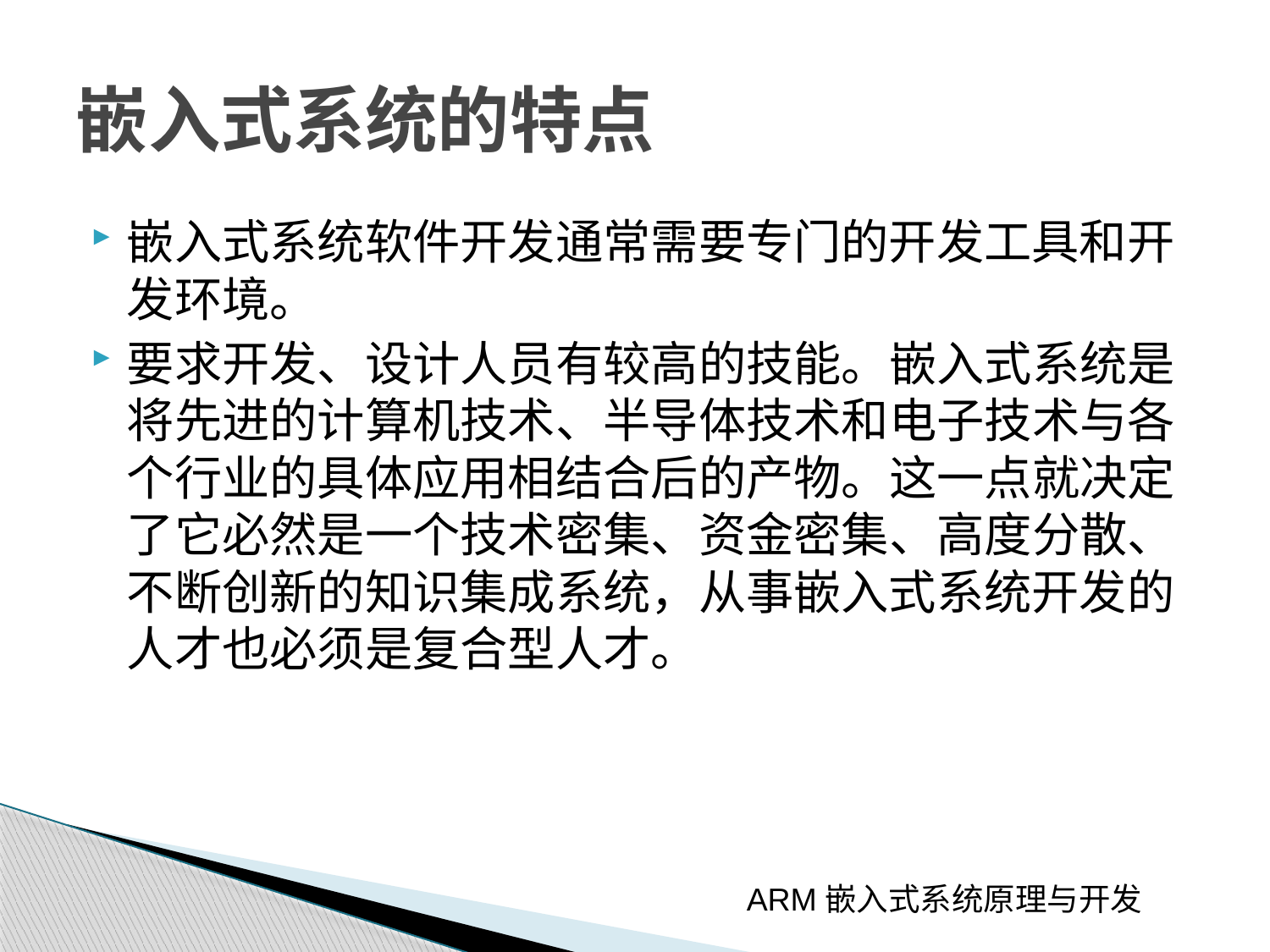

# 嵌入式系统的特点
嵌入式系统软件开发通常需要专门的开发工具和开发环境。
要求开发、设计人员有较高的技能。嵌入式系统是将先进的计算机技术、半导体技术和电子技术与各个行业的具体应用相结合后的产物。这一点就决定了它必然是一个技术密集、资金密集、高度分散、不断创新的知识集成系统，从事嵌入式系统开发的人才也必须是复合型人才。
ARM嵌入式系统原理与开发